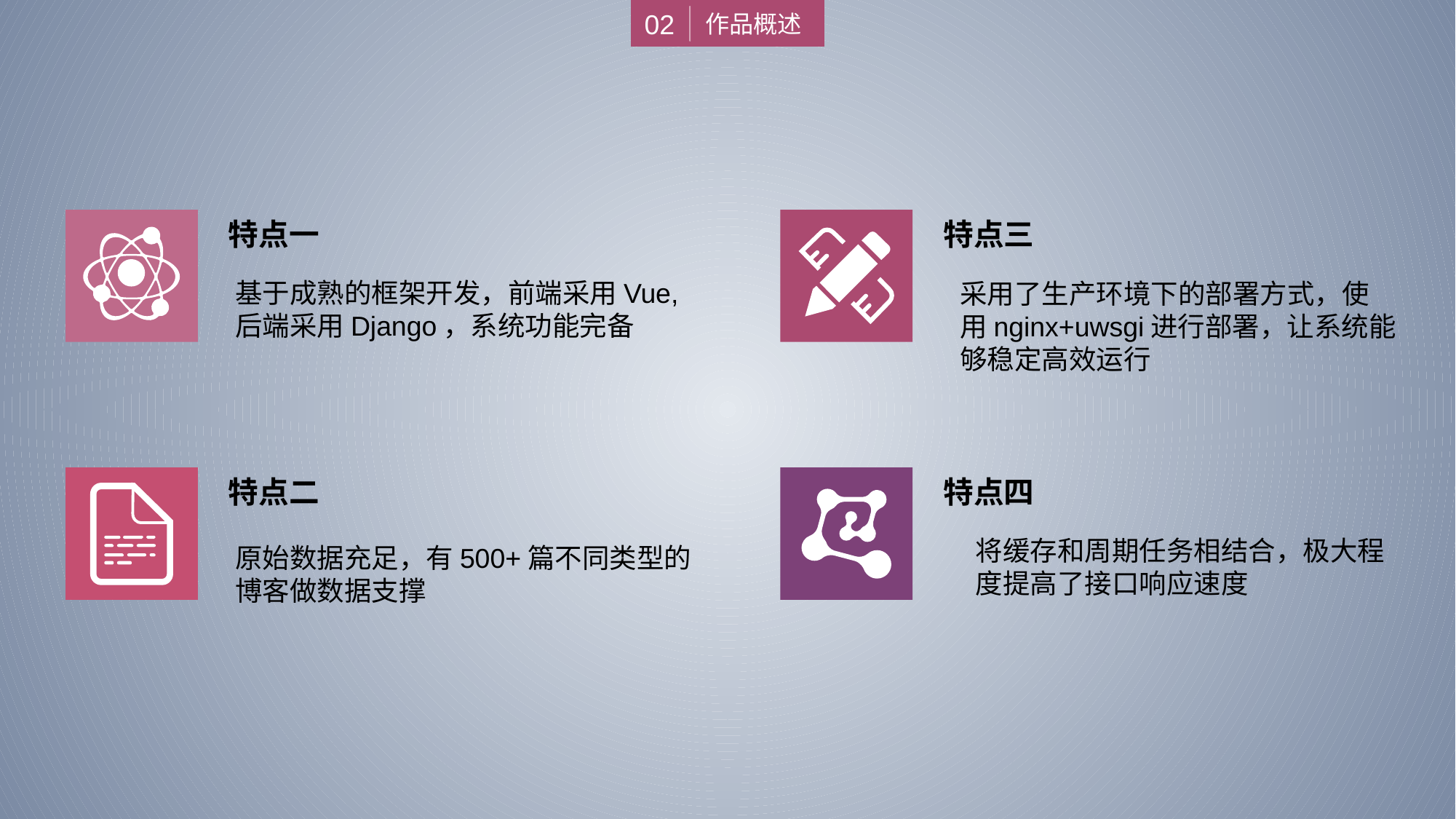

02
作品概述

特点一

特点三
基于成熟的框架开发，前端采用Vue,
后端采用Django，系统功能完备
采用了生产环境下的部署方式，使
用nginx+uwsgi进行部署，让系统能
够稳定高效运行

特点二

特点四
将缓存和周期任务相结合，极大程
度提高了接口响应速度
原始数据充足，有500+篇不同类型的博客做数据支撑